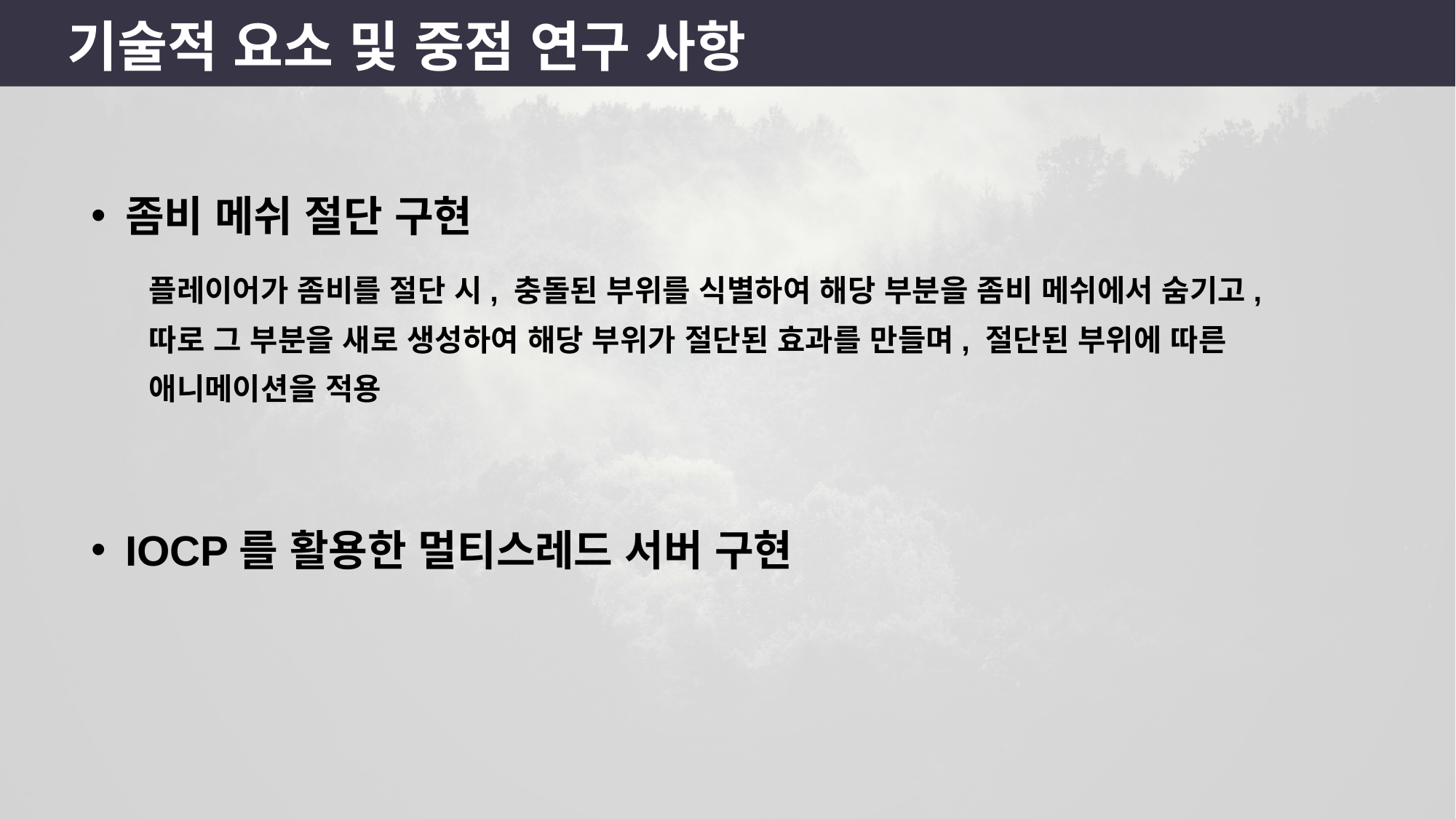

기술적 요소 및 중점 연구 사항

좀비 메쉬 절단 구현
플레이어가 좀비를 절단 시, 충돌된 부위를 식별하여 해당 부분을 좀비 메쉬에서 숨기고,

따로 그 부분을 새로 생성하여 해당 부위가 절단된 효과를 만들며, 절단된 부위에 따른

애니메이션을 적용

IOCP를 활용한 멀티스레드 서버 구현